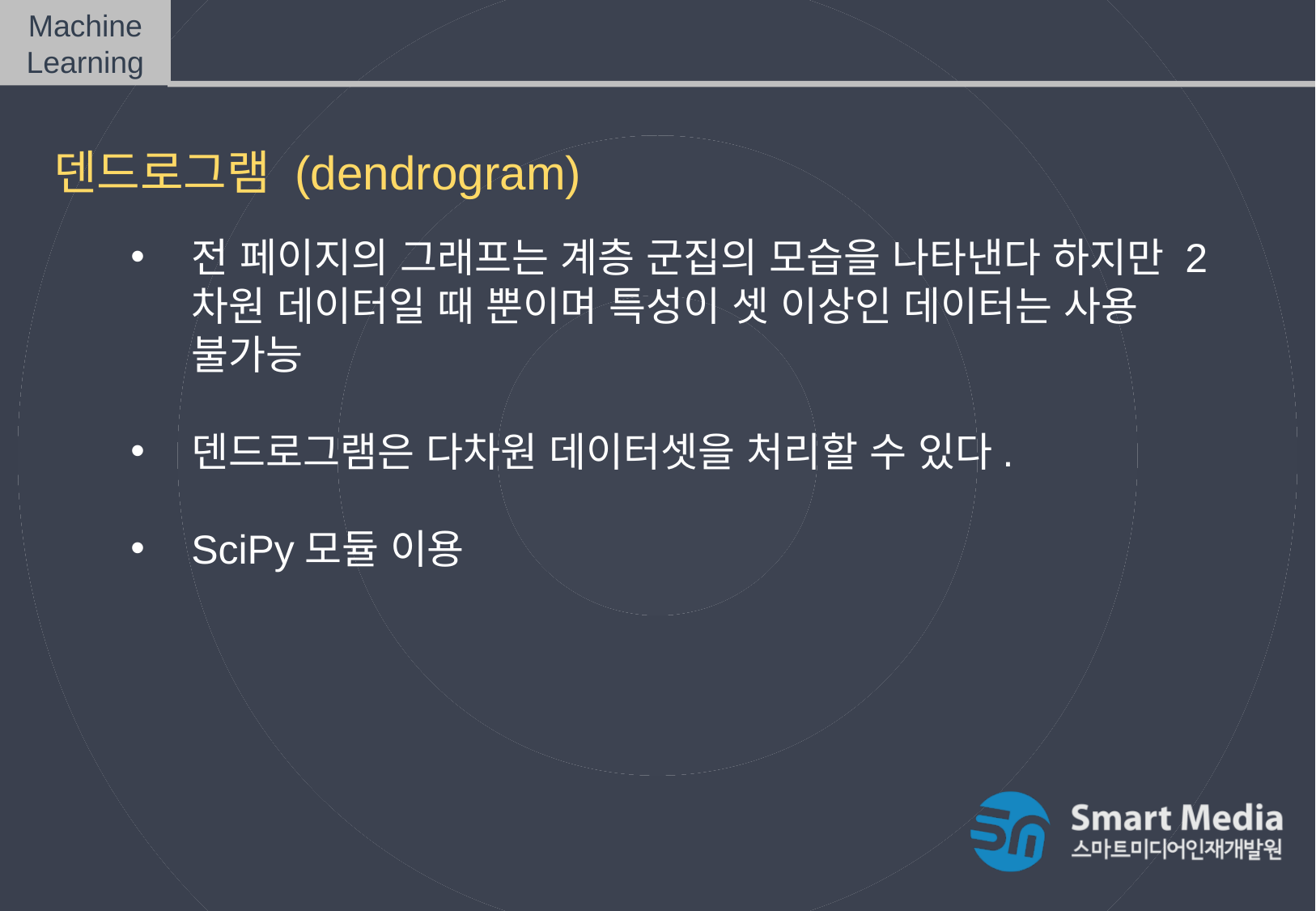

Machine Learning
비지도학습(Unsupervised Learning)

덴드로그램 (dendrogram)
전 페이지의 그래프는 계층 군집의 모습을 나타낸다 하지만 2차원 데이터일 때 뿐이며 특성이 셋 이상인 데이터는 사용 불가능

덴드로그램은 다차원 데이터셋을 처리할 수 있다.

SciPy모듈 이용